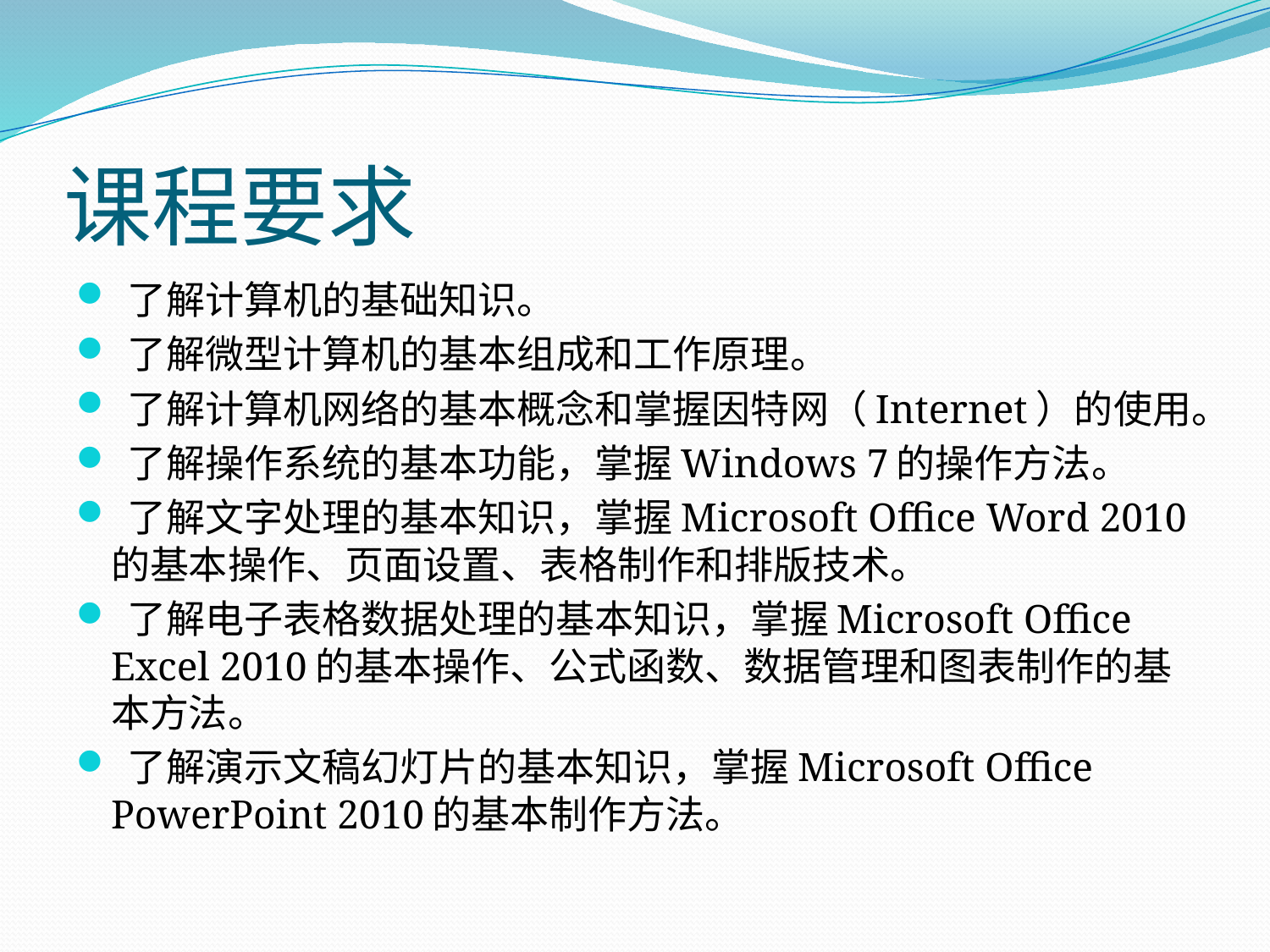

# 课程要求
 了解计算机的基础知识。
 了解微型计算机的基本组成和工作原理。
 了解计算机网络的基本概念和掌握因特网（Internet）的使用。
 了解操作系统的基本功能，掌握Windows 7的操作方法。
 了解文字处理的基本知识，掌握Microsoft Office Word 2010的基本操作、页面设置、表格制作和排版技术。
 了解电子表格数据处理的基本知识，掌握Microsoft Office Excel 2010的基本操作、公式函数、数据管理和图表制作的基本方法。
 了解演示文稿幻灯片的基本知识，掌握Microsoft Office PowerPoint 2010的基本制作方法。